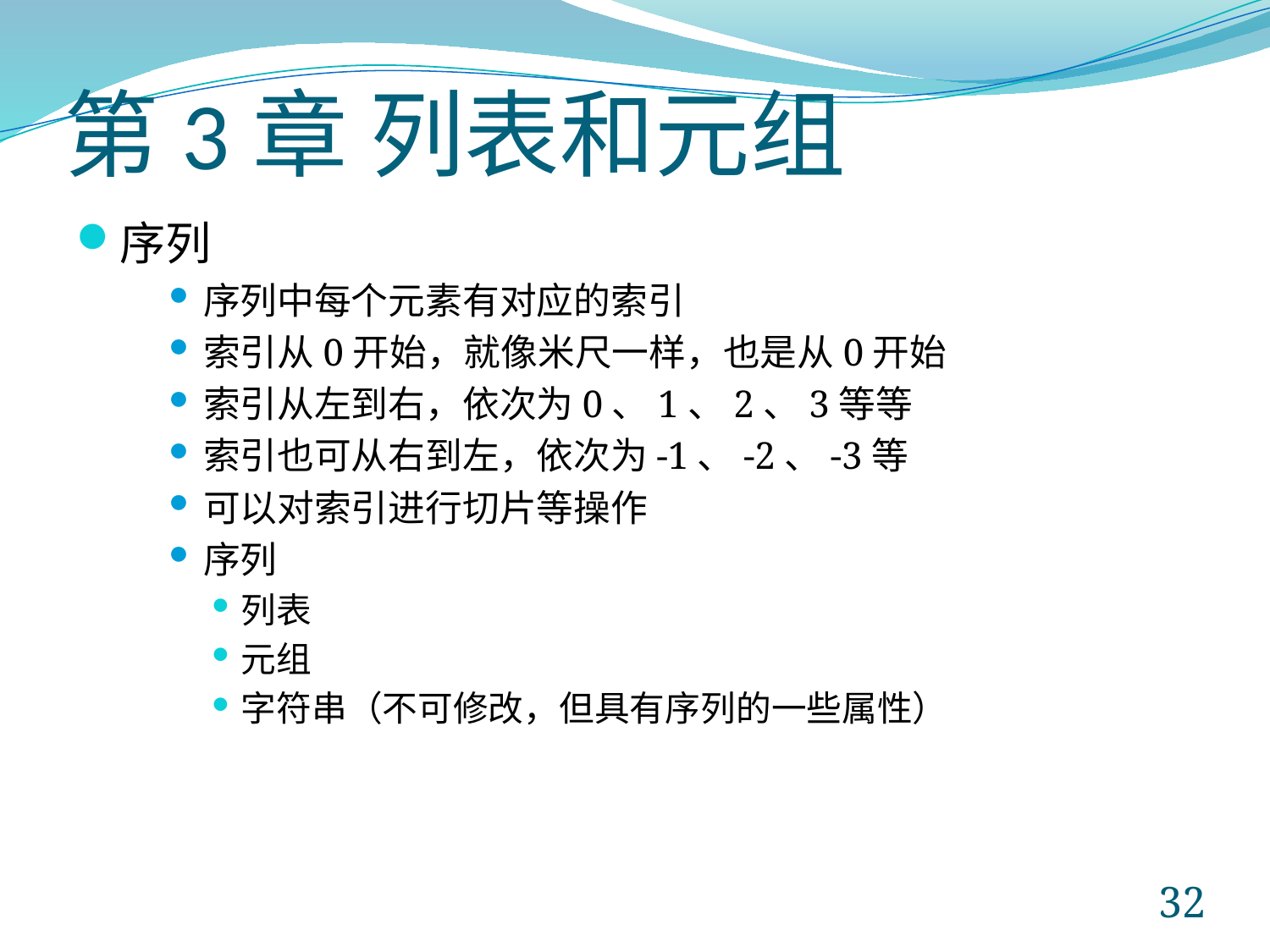

# 第3章 列表和元组
序列
序列中每个元素有对应的索引
索引从0开始，就像米尺一样，也是从0开始
索引从左到右，依次为0、1、2、3等等
索引也可从右到左，依次为-1、-2、-3等
可以对索引进行切片等操作
序列
列表
元组
字符串（不可修改，但具有序列的一些属性）

32